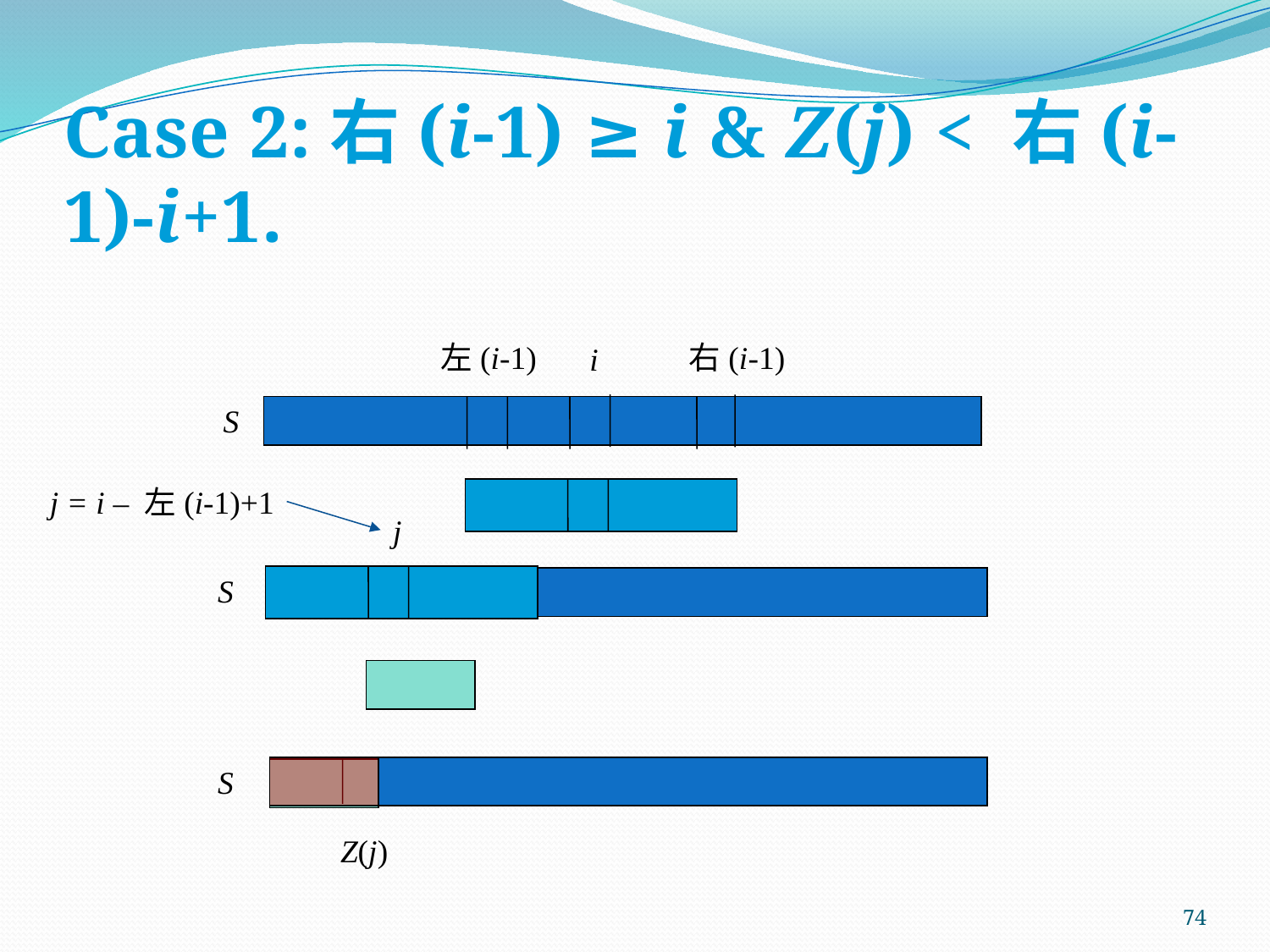

# Case 2:右(i-1) ≥ i & Z(j) < 右(i-1)-i+1.
左(i-1)
右(i-1)
i

S

j = i – 左(i-1)+1

j
S

S

Z(j)
74